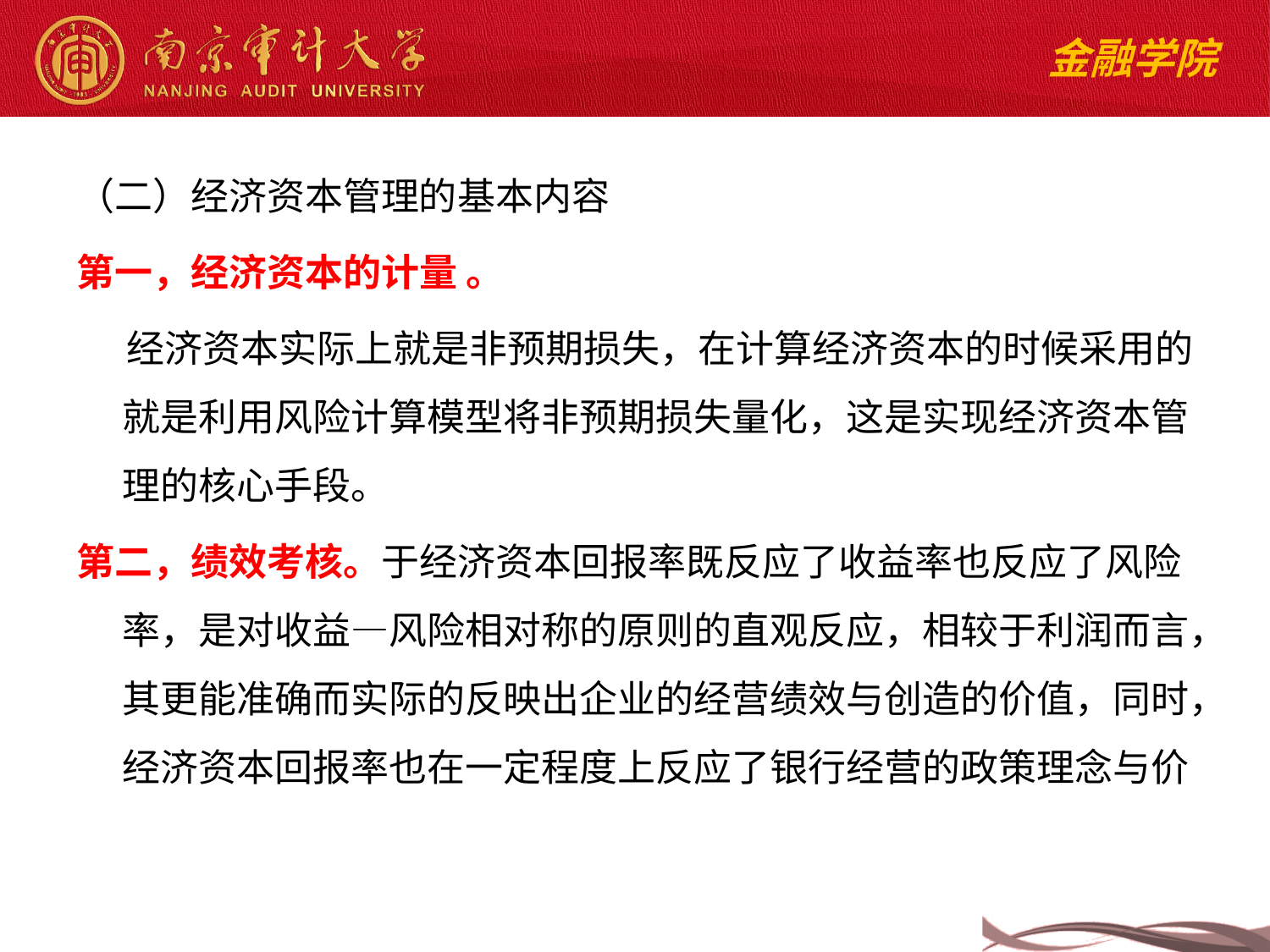

（二）经济资本管理的基本内容
第一，经济资本的计量 。
     经济资本实际上就是非预期损失，在计算经济资本的时候采用的就是利用风险计算模型将非预期损失量化，这是实现经济资本管理的核心手段。
第二，绩效考核。于经济资本回报率既反应了收益率也反应了风险率，是对收益—风险相对称的原则的直观反应，相较于利润而言，其更能准确而实际的反映出企业的经营绩效与创造的价值，同时，经济资本回报率也在一定程度上反应了银行经营的政策理念与价